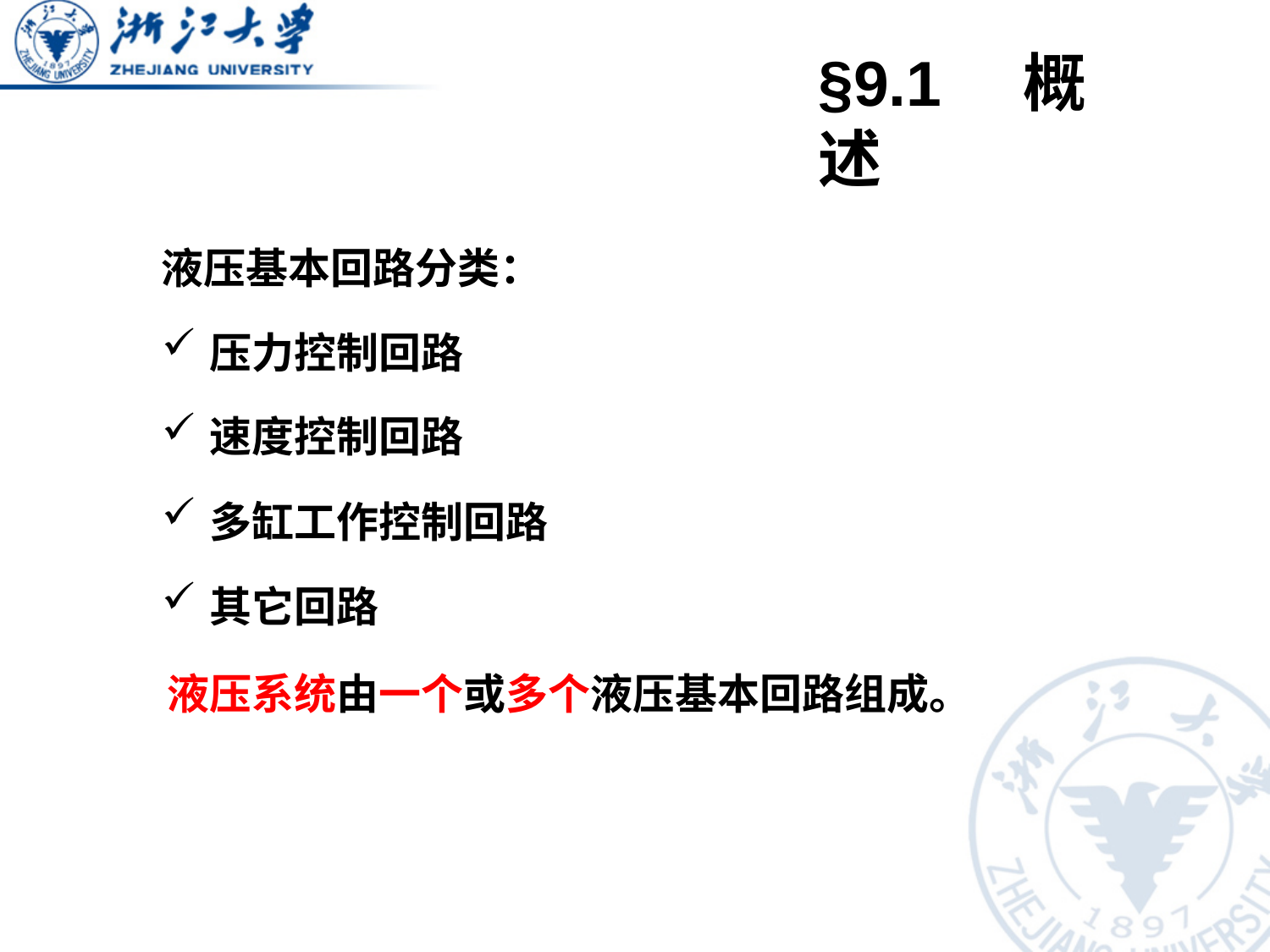

§9.1 概述
液压基本回路分类：
压力控制回路
速度控制回路
多缸工作控制回路
其它回路
液压系统由一个或多个液压基本回路组成。